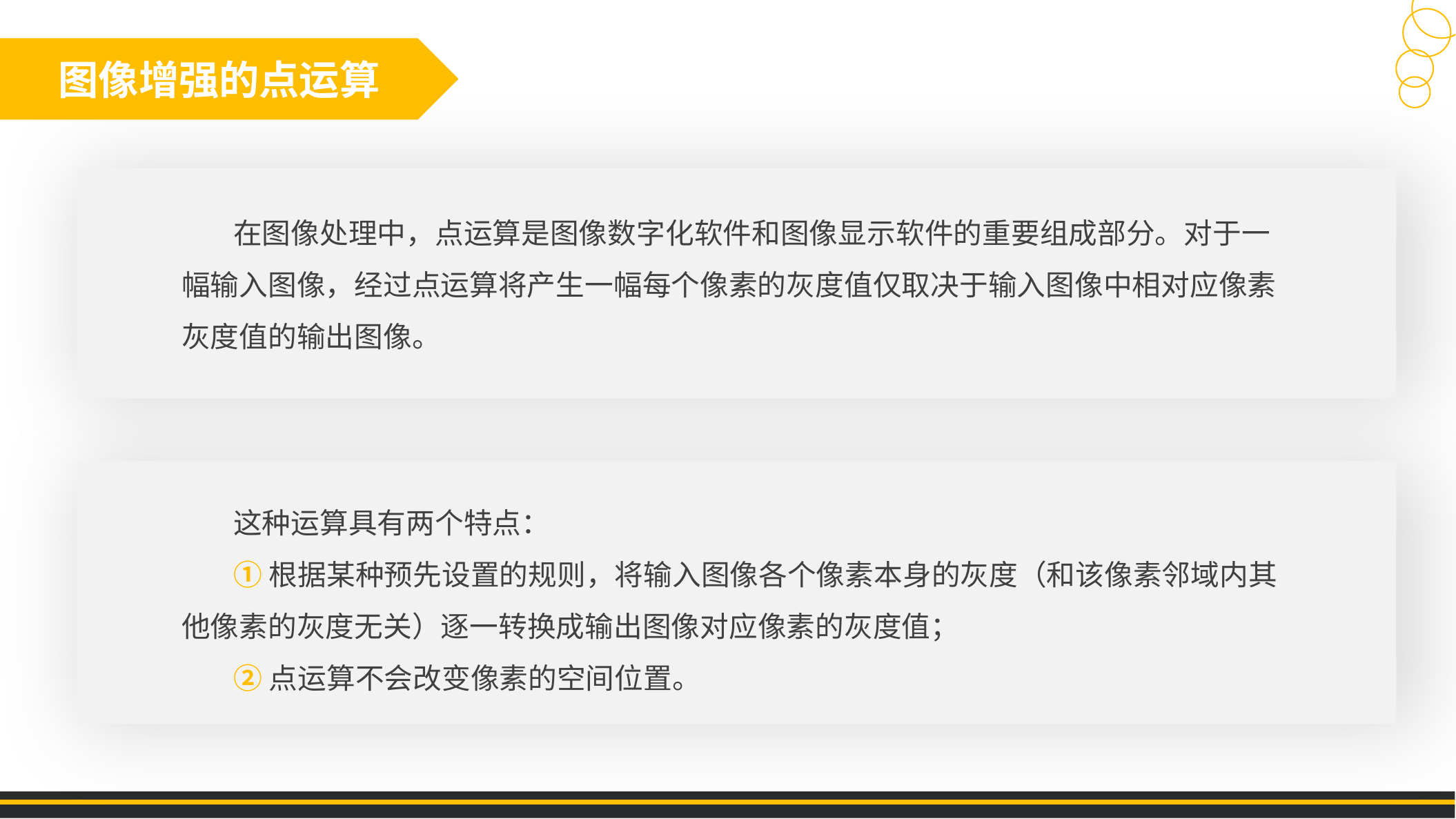

图像增强的点运算

在图像处理中，点运算是图像数字化软件和图像显示软件的重要组成部分。对于一幅输入图像，经过点运算将产生一幅每个像素的灰度值仅取决于输入图像中相对应像素灰度值的输出图像。

这种运算具有两个特点：
①根据某种预先设置的规则，将输入图像各个像素本身的灰度（和该像素邻域内其他像素的灰度无关）逐一转换成输出图像对应像素的灰度值；
②点运算不会改变像素的空间位置。